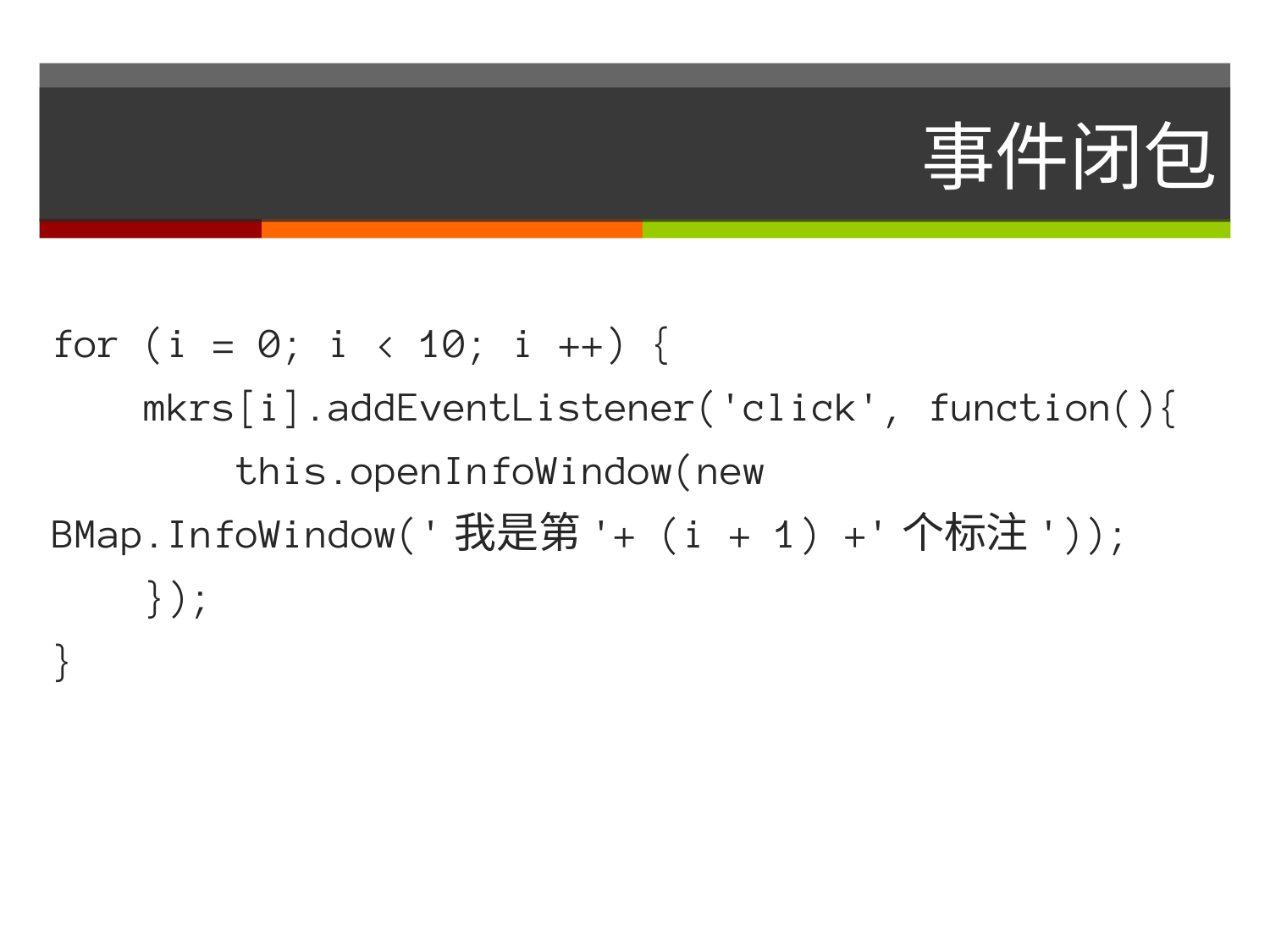

# 事件闭包
for (i = 0; i < 10; i ++) {
    mkrs[i].addEventListener('click', function(){
        this.openInfoWindow(new BMap.InfoWindow('我是第'+ (i + 1) +'个标注'));
    });
}